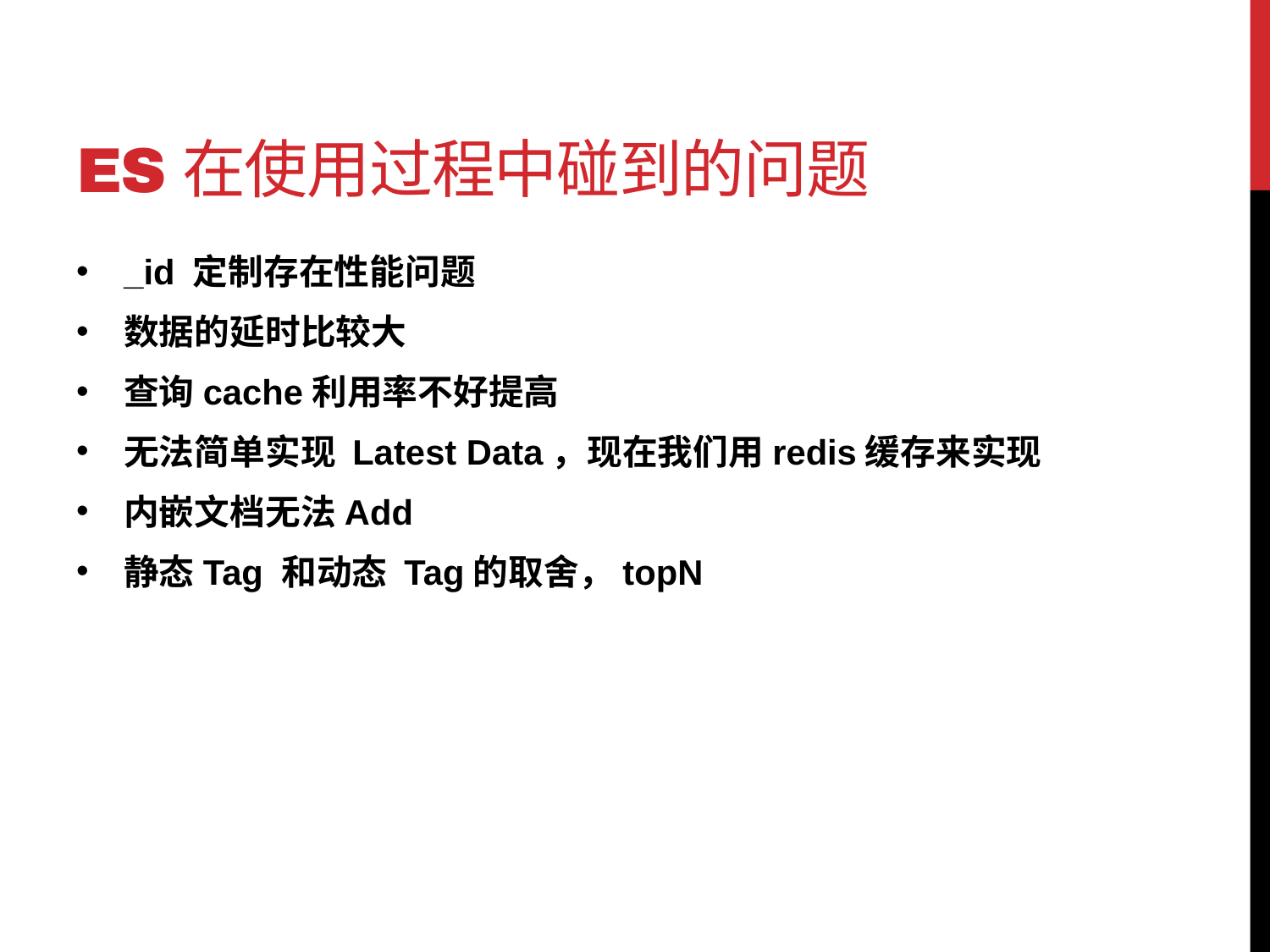

# ES在使用过程中碰到的问题
_id 定制存在性能问题
数据的延时比较大
查询cache利用率不好提高
无法简单实现 Latest Data，现在我们用redis缓存来实现
内嵌文档无法Add
静态Tag 和动态 Tag的取舍，topN